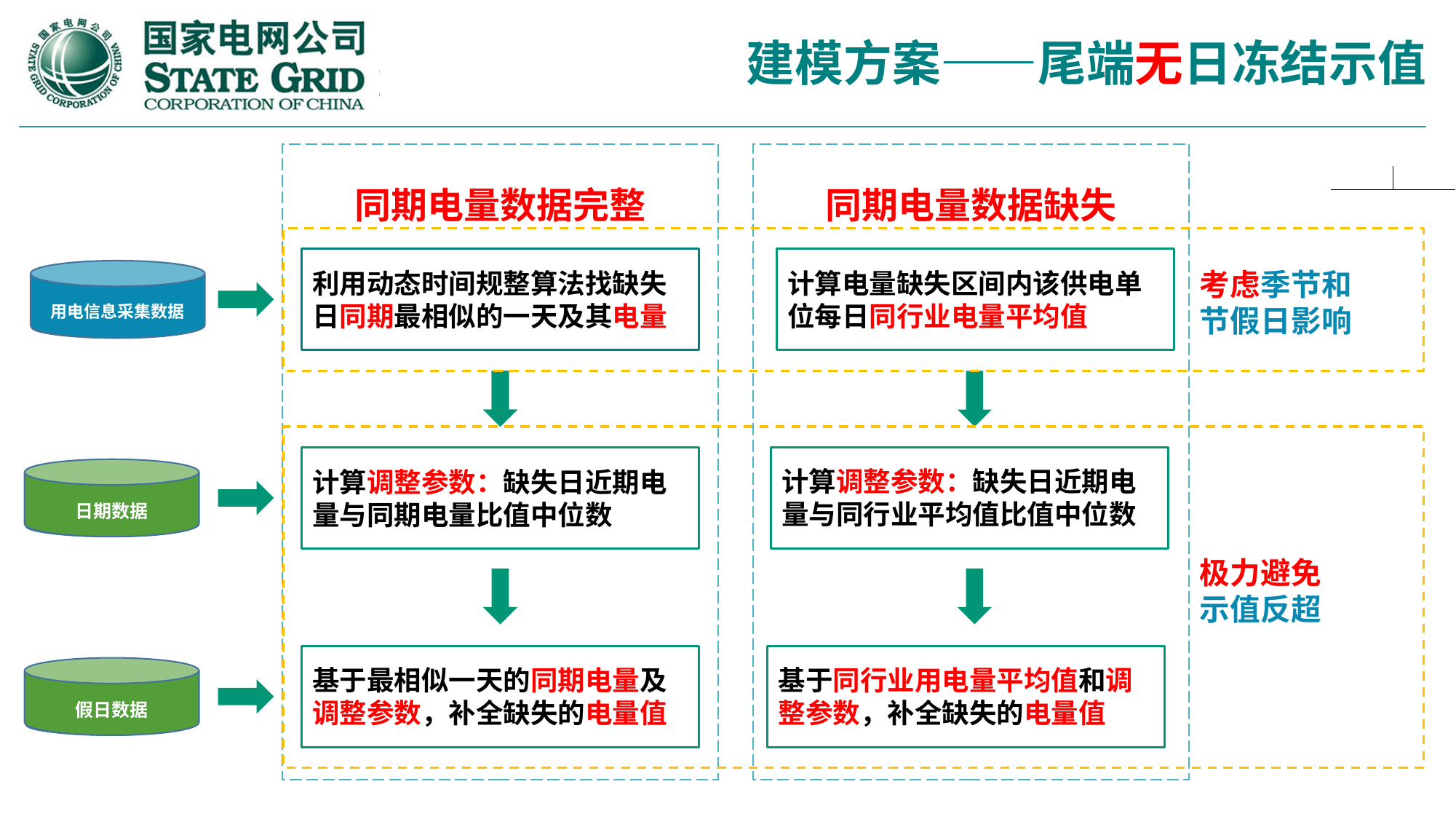

建模方案——尾端无日冻结示值

同期电量数据完整

同期电量数据缺失

考虑季节和
节假日影响

用电信息采集数据
利用动态时间规整算法找缺失日同期最相似的一天及其电量
计算电量缺失区间内该供电单位每日同行业电量平均值

极力避免
示值反超

日期数据
计算调整参数：缺失日近期电量与同行业平均值比值中位数
计算调整参数：缺失日近期电量与同期电量比值中位数

假日数据
基于最相似一天的同期电量及调整参数，补全缺失的电量值
基于同行业用电量平均值和调整参数，补全缺失的电量值